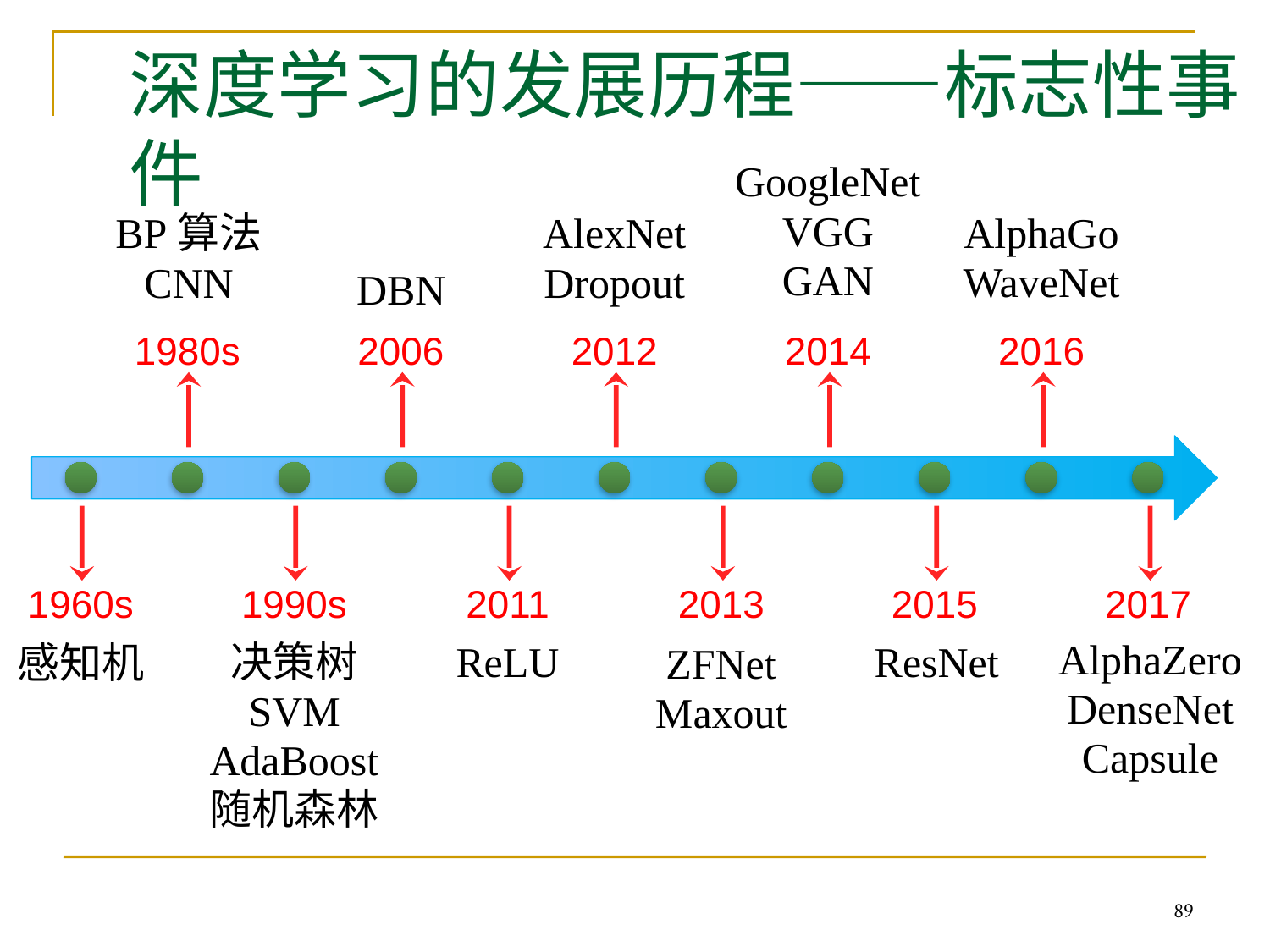

# 深度学习的发展历程——标志性事件
GoogleNet
VGG
GAN
2014
AlphaGo
WaveNet
2016
BP算法
CNN
1980s
AlexNet
Dropout
2012
DBN
2006

1960s
感知机
1990s
决策树
SVM
AdaBoost
随机森林
2011
ReLU
2013
ZFNet
Maxout
2015
ResNet
2017
AlphaZero
DenseNet
Capsule
89